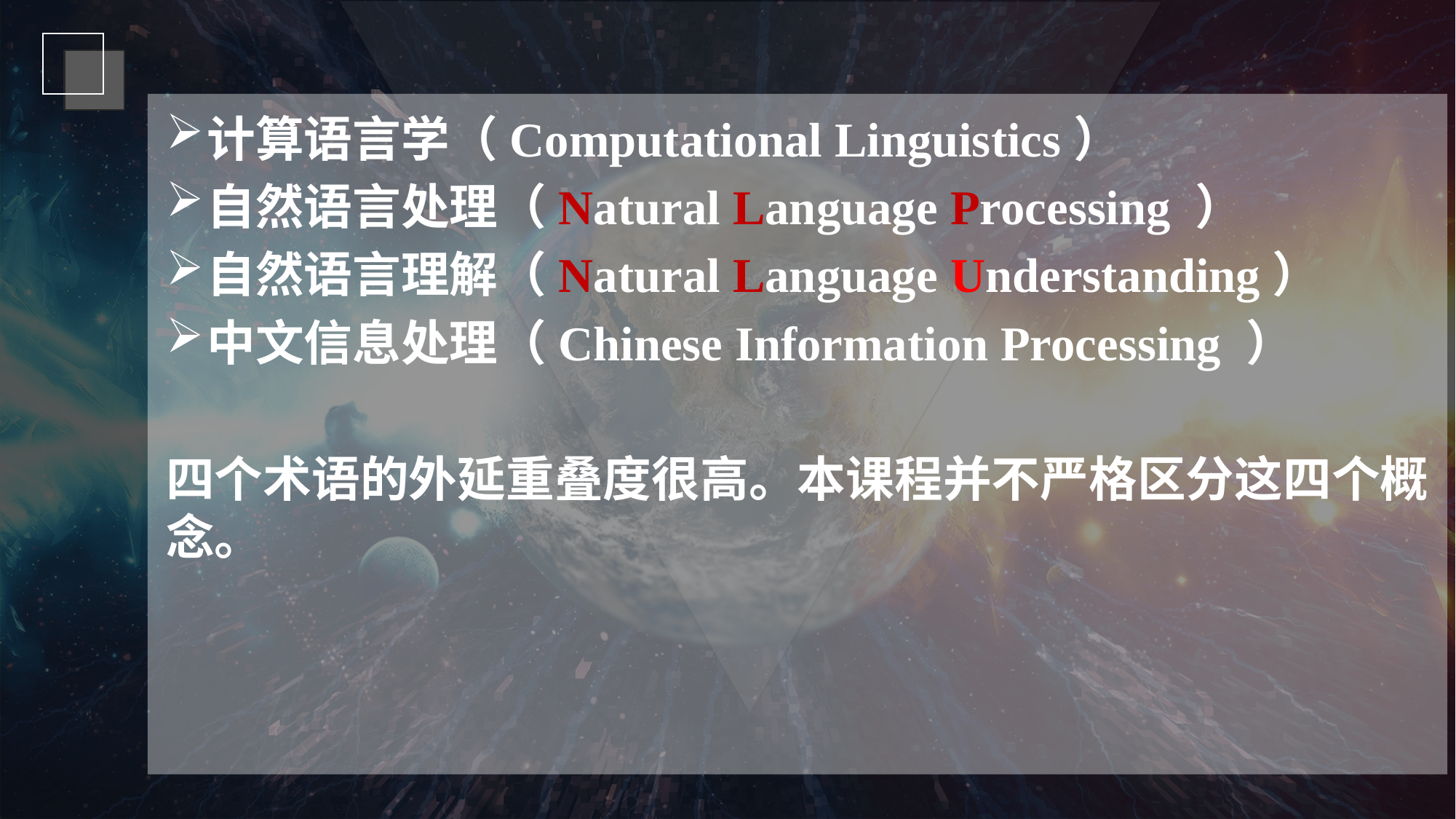

计算语言学（Computational Linguistics）
自然语言处理（Natural Language Processing ）
自然语言理解（Natural Language Understanding）
中文信息处理（Chinese Information Processing ）

四个术语的外延重叠度很高。本课程并不严格区分这四个概念。